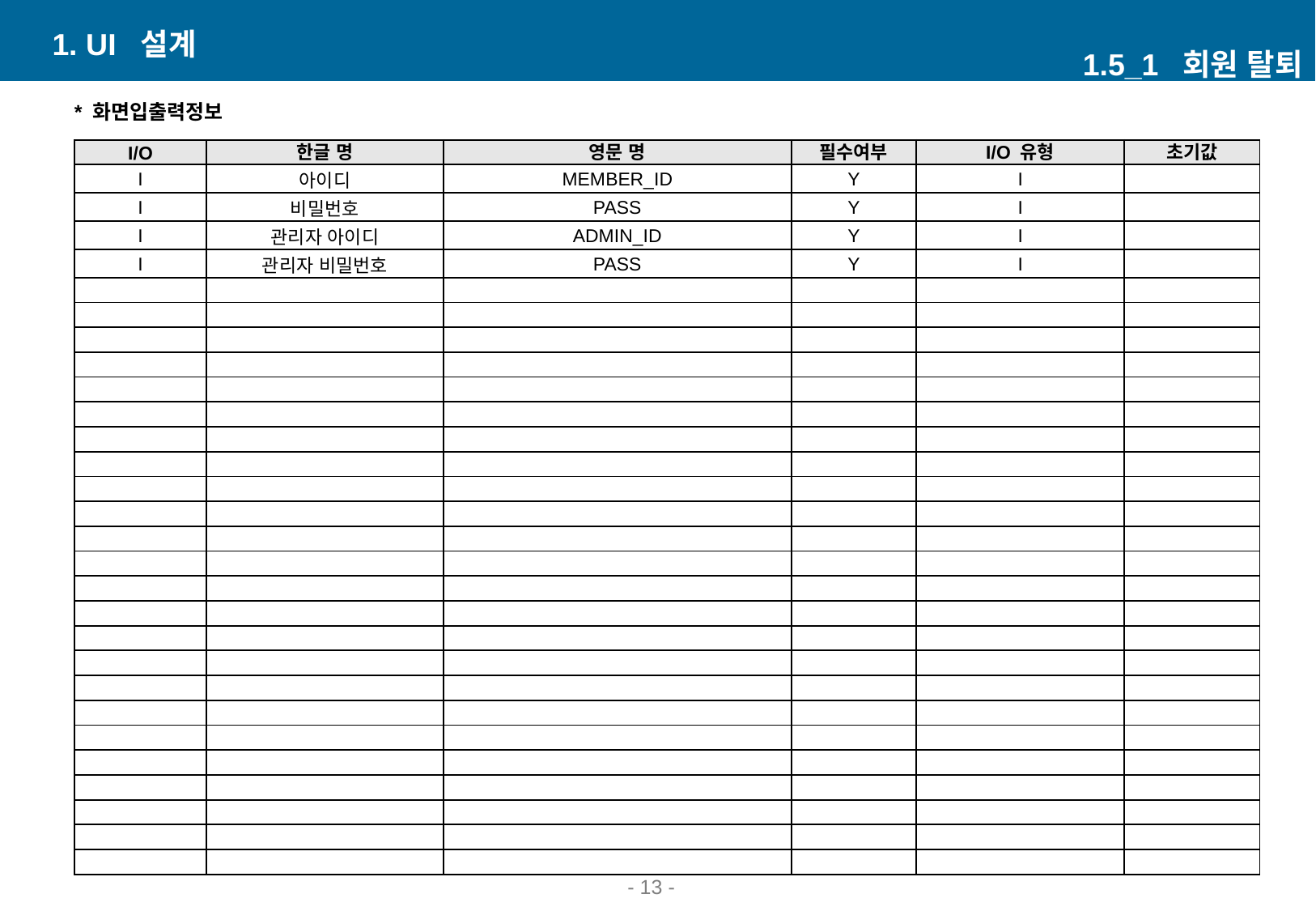

1. UI  설계
1.5_1  회원 탈퇴
* 화면입출력정보
| I/O | 한글 명 | 영문 명 | 필수여부 | I/O 유형 | 초기값 |
| --- | --- | --- | --- | --- | --- |
| I | 아이디 | MEMBER\_ID | Y | I |  |
| I | 비밀번호 | PASS | Y | I |  |
| I | 관리자 아이디 | ADMIN\_ID | Y | I |  |
| I | 관리자 비밀번호 | PASS | Y | I |  |
|  |  |  |  |  |  |
|  |  |  |  |  |  |
|  |  |  |  |  |  |
|  |  |  |  |  |  |
|  |  |  |  |  |  |
|  |  |  |  |  |  |
|  |  |  |  |  |  |
|  |  |  |  |  |  |
|  |  |  |  |  |  |
|  |  |  |  |  |  |
|  |  |  |  |  |  |
|  |  |  |  |  |  |
|  |  |  |  |  |  |
|  |  |  |  |  |  |
|  |  |  |  |  |  |
|  |  |  |  |  |  |
|  |  |  |  |  |  |
|  |  |  |  |  |  |
|  |  |  |  |  |  |
|  |  |  |  |  |  |
|  |  |  |  |  |  |
|  |  |  |  |  |  |
|  |  |  |  |  |  |
|  |  |  |  |  |  |
- 13 -